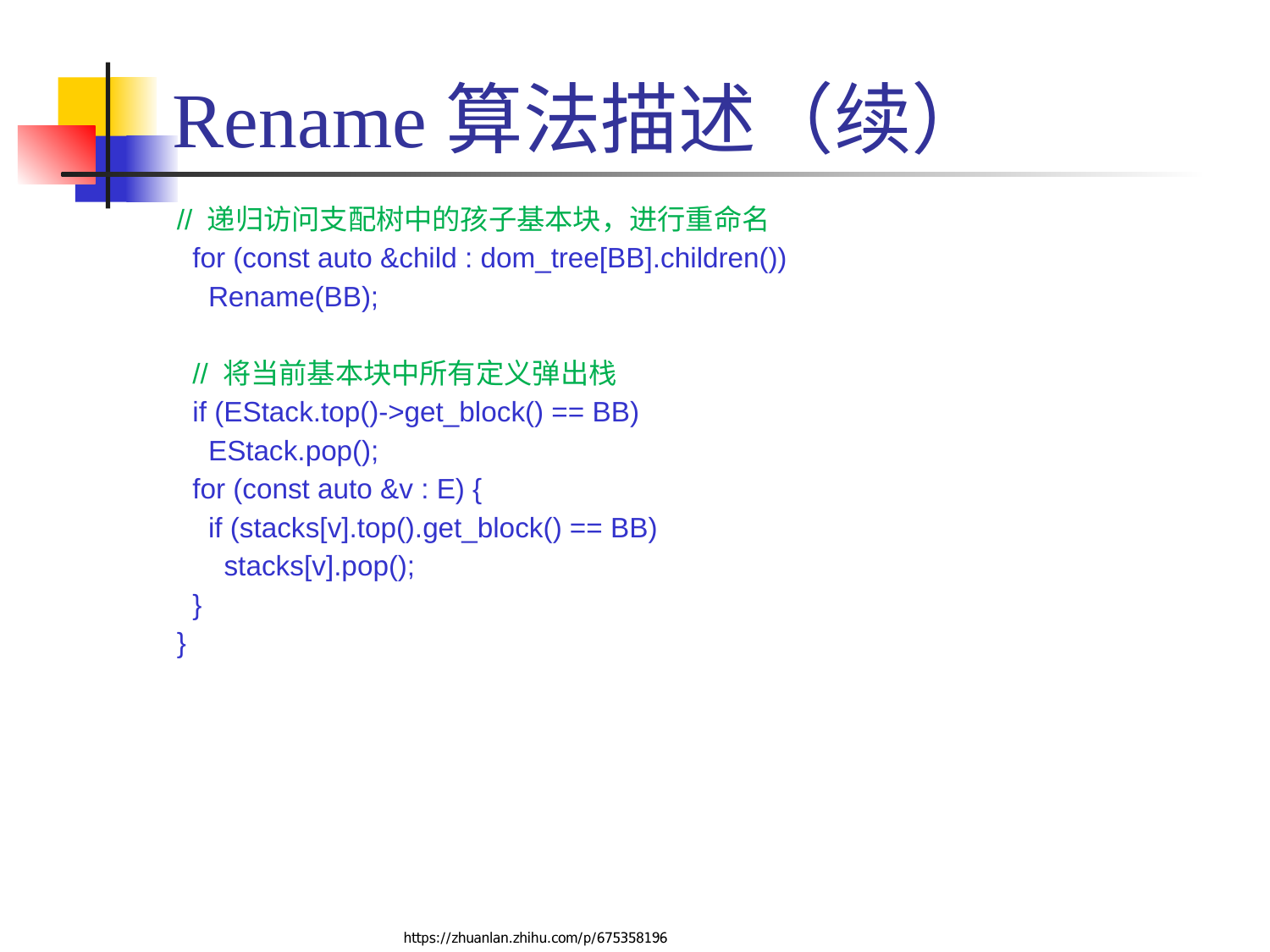

# Rename算法描述（续）
// 递归访问支配树中的孩子基本块，进行重命名
  for (const auto &child : dom_tree[BB].children())
    Rename(BB);

  // 将当前基本块中所有定义弹出栈
  if (EStack.top()->get_block() == BB)
    EStack.pop();
  for (const auto &v : E) {
    if (stacks[v].top().get_block() == BB)
      stacks[v].pop();
  }
}

https://zhuanlan.zhihu.com/p/675358196